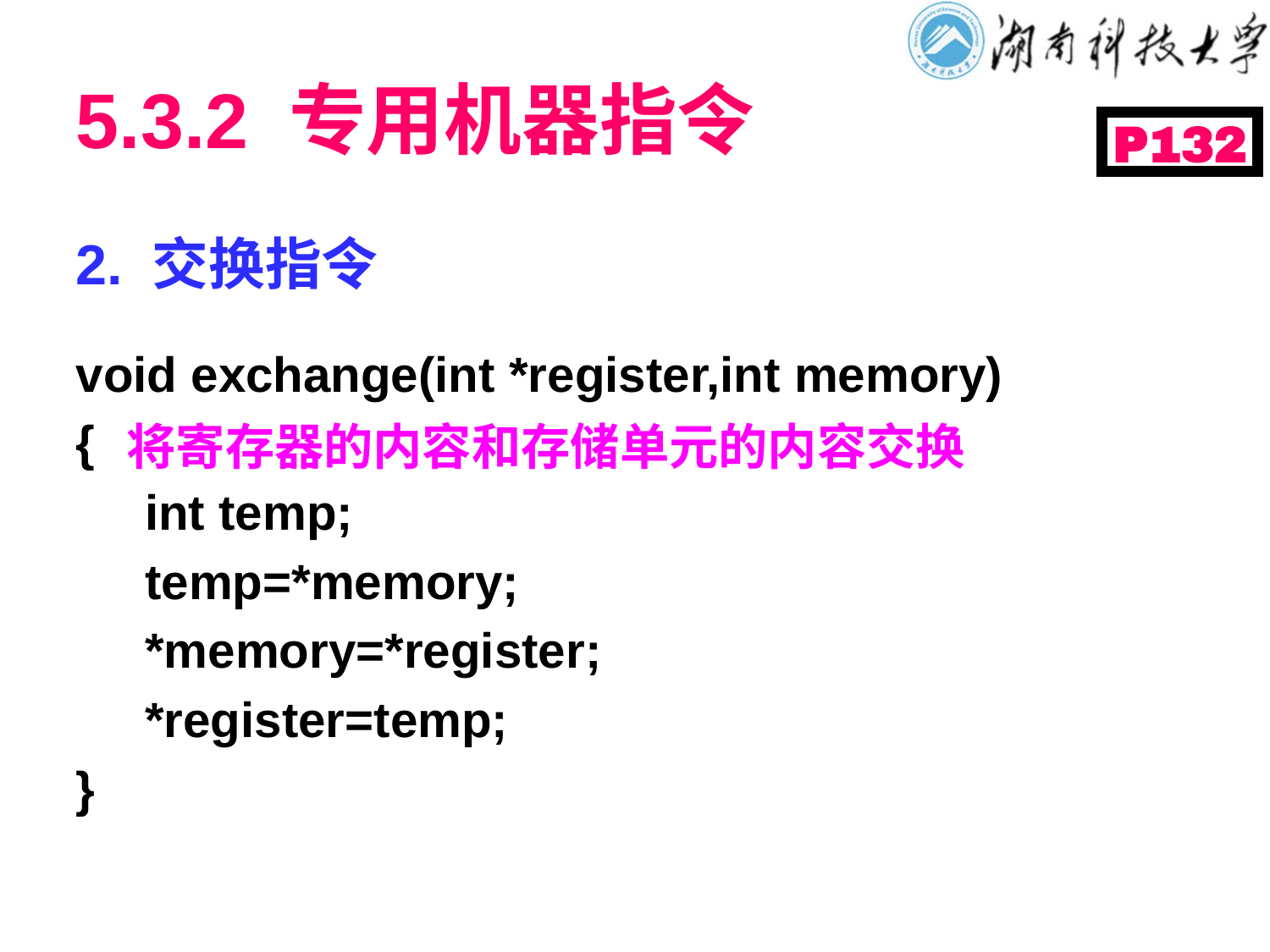

# 5.3.2 专用机器指令
P132
2. 交换指令

void exchange(int *register,int memory)
{
     int temp;
     temp=*memory;
     *memory=*register;
     *register=temp;
}
将寄存器的内容和存储单元的内容交换